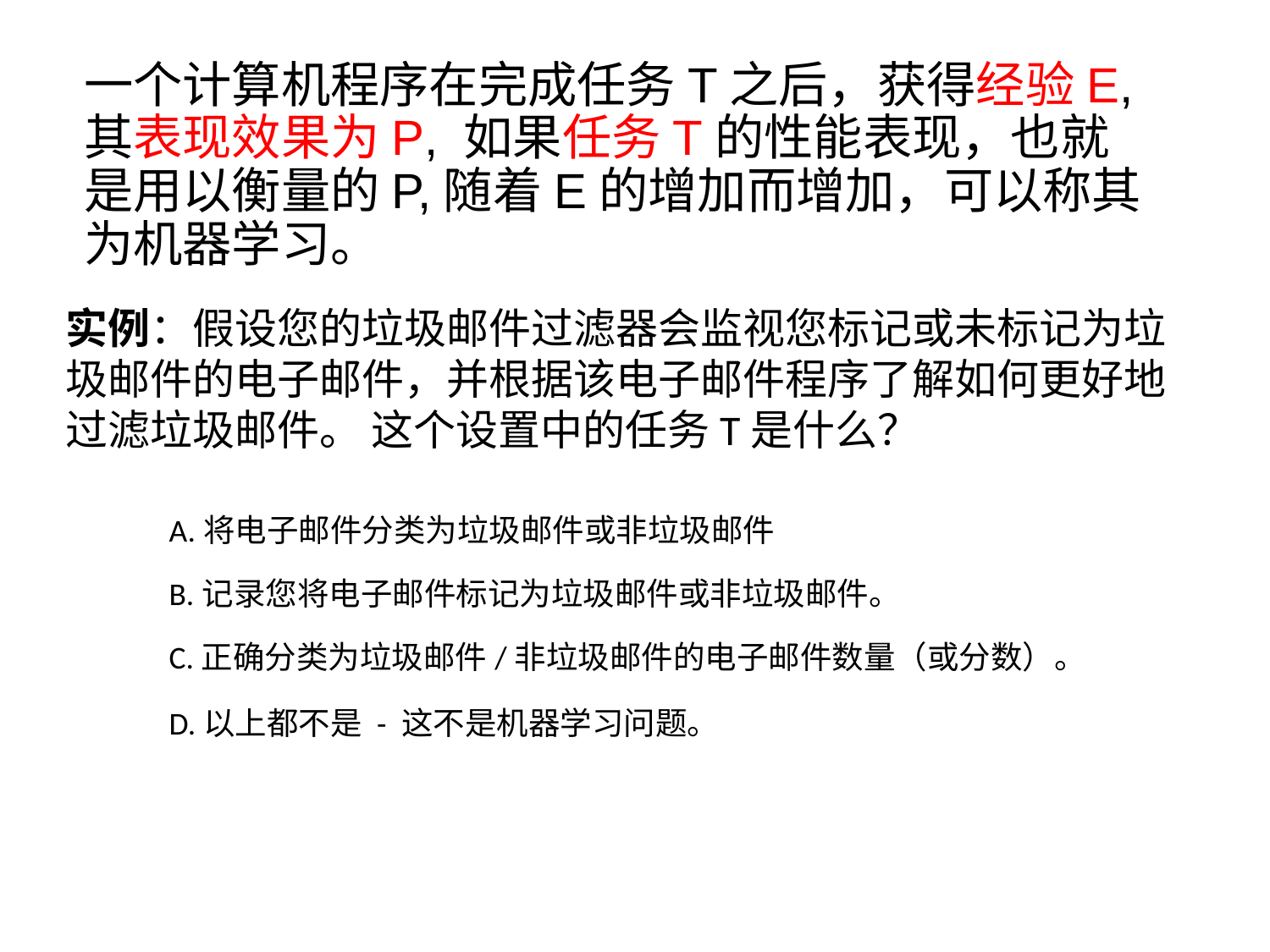

一个计算机程序在完成任务T之后，获得经验E,其表现效果为P, 如果任务T的性能表现，也就是用以衡量的P,随着E的增加而增加，可以称其为机器学习。

实例：假设您的垃圾邮件过滤器会监视您标记或未标记为垃圾邮件的电子邮件，并根据该电子邮件程序了解如何更好地过滤垃圾邮件。 这个设置中的任务T是什么？

A.将电子邮件分类为垃圾邮件或非垃圾邮件
B.记录您将电子邮件标记为垃圾邮件或非垃圾邮件。
C.正确分类为垃圾邮件/非垃圾邮件的电子邮件数量（或分数）。
D.以上都不是 - 这不是机器学习问题。